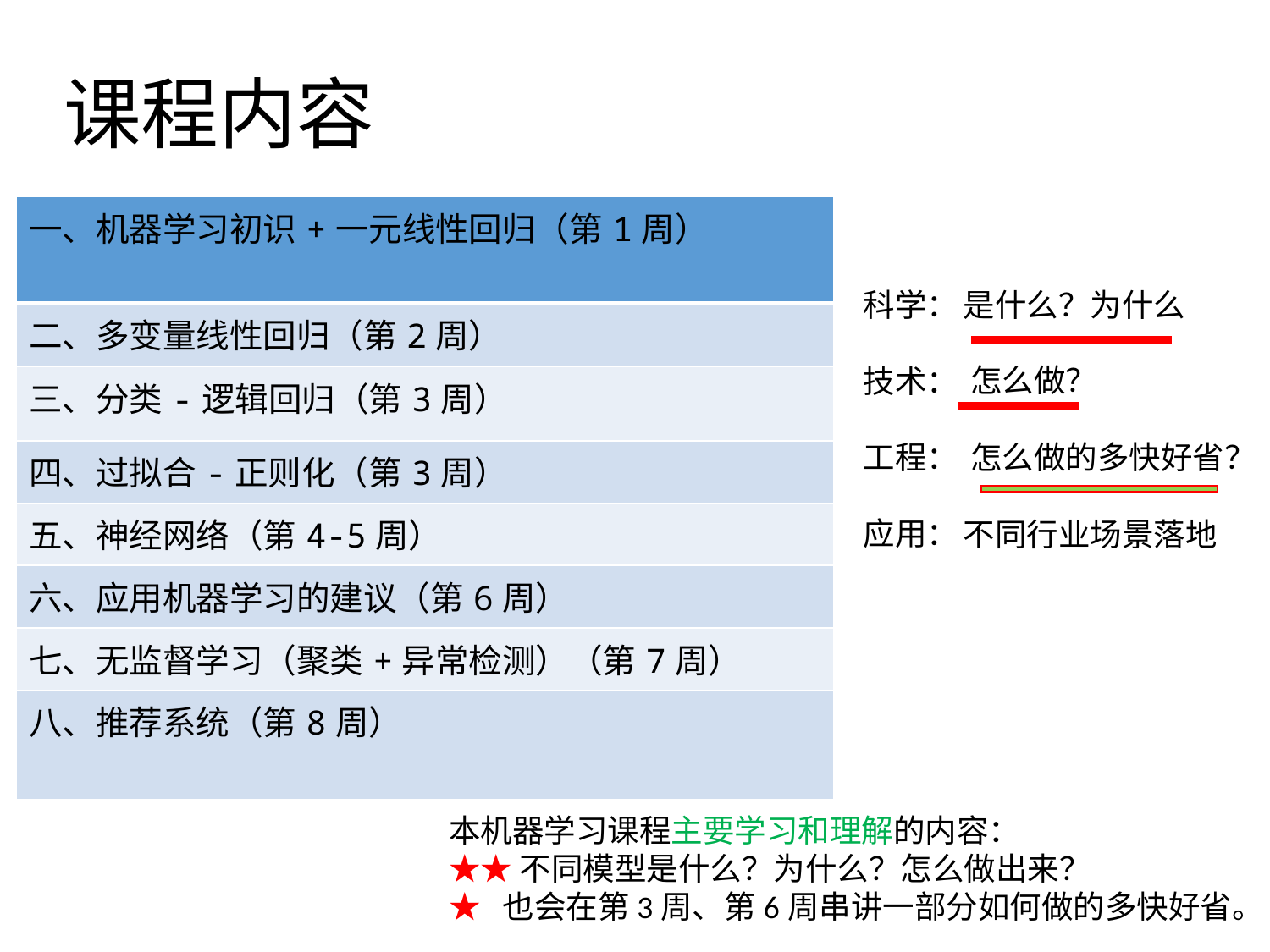

# 课程内容
|  | 一、机器学习初识+一元线性回归（第1周） |
| --- | --- |
|  | 二、多变量线性回归（第2周） |
|  | 三、分类-逻辑回归（第3周） |
|  | 四、过拟合-正则化（第3周） |
|  | 五、神经网络（第4-5周） |
|  | 六、应用机器学习的建议（第6周） |
|  | 七、无监督学习（聚类+异常检测）（第7周） |
|  | 八、推荐系统（第8周） |
科学：

技术：

工程：

应用：
是什么？为什么

怎么做？

怎么做的多快好省？

不同行业场景落地
本机器学习课程主要学习和理解的内容：
★★不同模型是什么？为什么？怎么做出来？
★  也会在第3周、第6周串讲一部分如何做的多快好省。